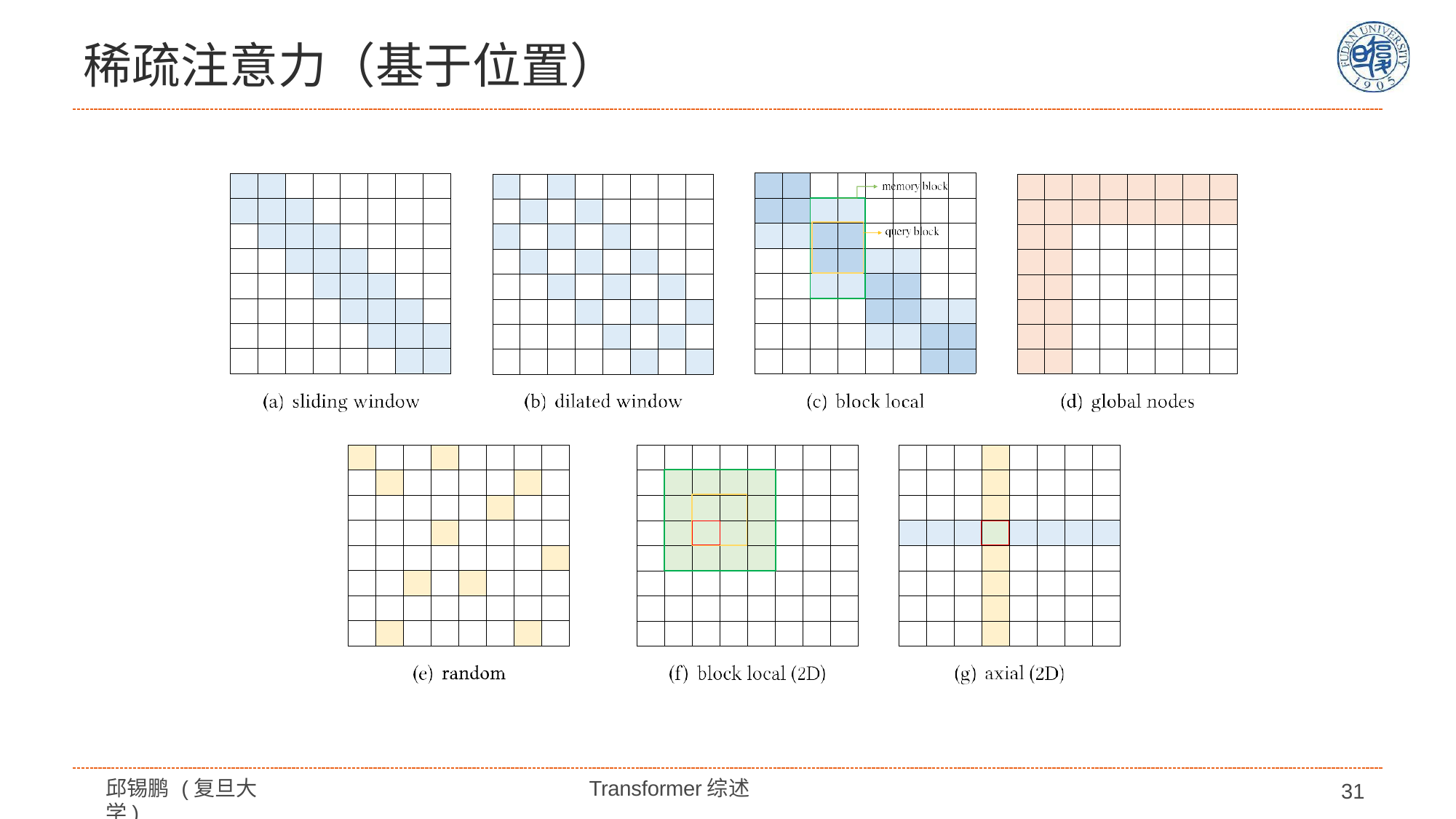

# 稀疏注意力（基于位置）

|  |  |  |  |  |  |  |  |
| --- | --- | --- | --- | --- | --- | --- | --- |
|  |  |  |  |  |  |  |  |
|  |  |  |  |  |  |  |  |
|  |  |  |  |  |  |  |  |
|  |  |  |  |  |  |  |  |
|  |  |  |  |  |  |  |  |
|  |  |  |  |  |  |  |  |
|  |  |  |  |  |  |  |  |
|  |  |  |  |  |  |  |  |
| --- | --- | --- | --- | --- | --- | --- | --- |
|  |  |  |  |  |  |  |  |
|  |  |  |  |  |  |  |  |
|  |  |  |  |  |  |  |  |
|  |  |  |  |  |  |  |  |
|  |  |  |  |  |  |  |  |
|  |  |  |  |  |  |  |  |
|  |  |  |  |  |  |  |  |
|  |  |  |  |  |  |  |  |
| --- | --- | --- | --- | --- | --- | --- | --- |
|  |  |  |  |  |  |  |  |
|  |  |  |  |  |  |  |  |
|  |  |  |  |  |  |  |  |
|  |  |  |  |  |  |  |  |
|  |  |  |  |  |  |  |  |
|  |  |  |  |  |  |  |  |
|  |  |  |  |  |  |  |  |

|  |  |  |  |  |  |  |  |
| --- | --- | --- | --- | --- | --- | --- | --- |
|  |  |  |  |  |  |  |  |
|  |  |  |  |  |  |  |  |
|  |  |  |  |  |  |  |  |
|  |  |  |  |  |  |  |  |
|  |  |  |  |  |  |  |  |
|  |  |  |  |  |  |  |  |
|  |  |  |  |  |  |  |  |

邱锡鹏 (复旦大学)
Transformer综述
31